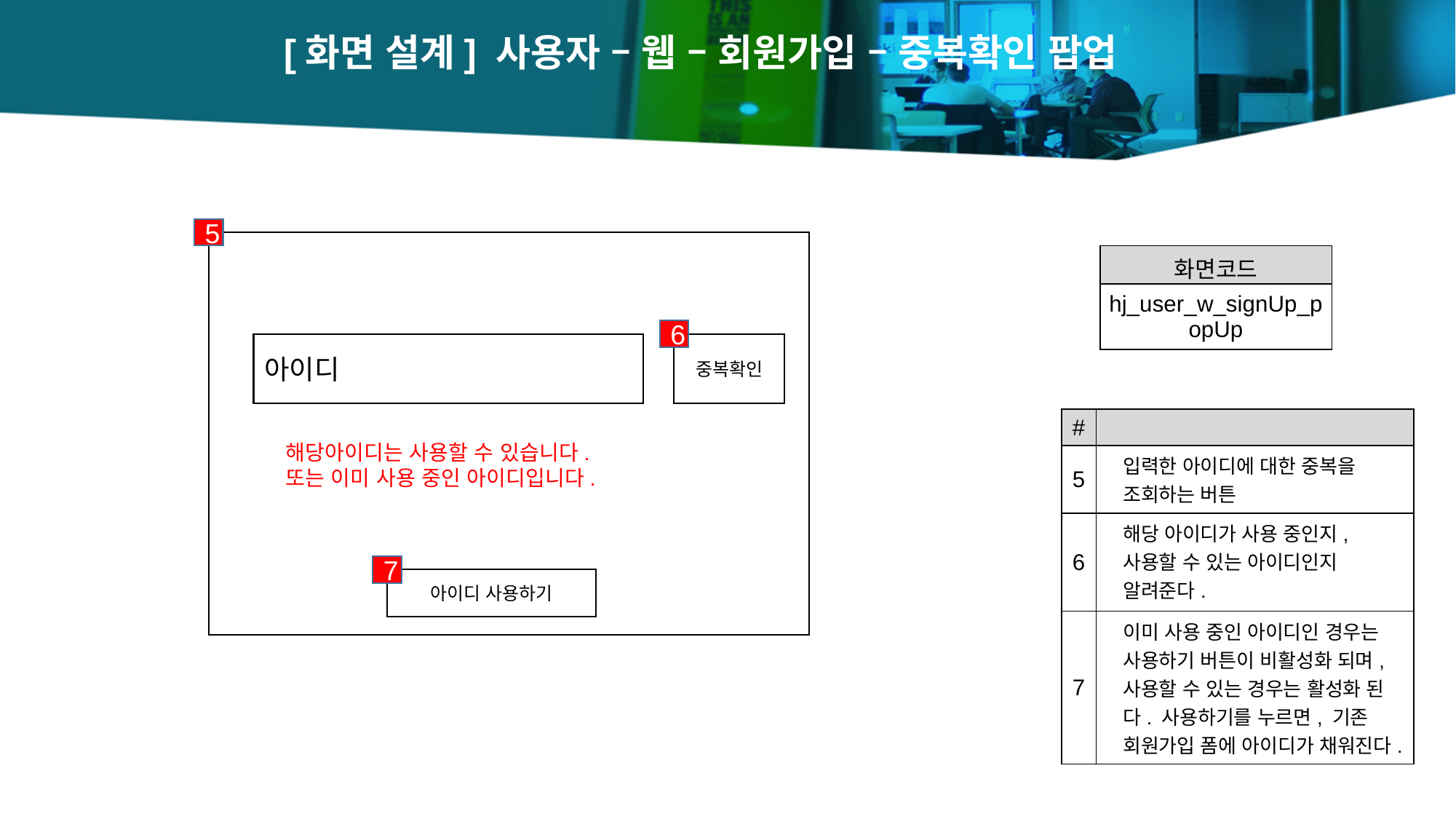

[화면 설계] 사용자 – 웹 – 회원가입 – 중복확인 팝업
5

| 화면코드 |
| --- |
| hj\_user\_w\_signUp\_popUp |
6
아이디
중복확인
| # |  |
| --- | --- |
| 5 | 입력한 아이디에 대한 중복을 조회하는 버튼 |
| 6 | 해당 아이디가 사용 중인지, 사용할 수 있는 아이디인지 알려준다. |
| 7 | 이미 사용 중인 아이디인 경우는 사용하기 버튼이 비활성화 되며, 사용할 수 있는 경우는 활성화 된다. 사용하기를 누르면, 기존 회원가입 폼에 아이디가 채워진다. |
해당아이디는 사용할 수 있습니다.
또는 이미 사용 중인 아이디입니다.
7
아이디 사용하기